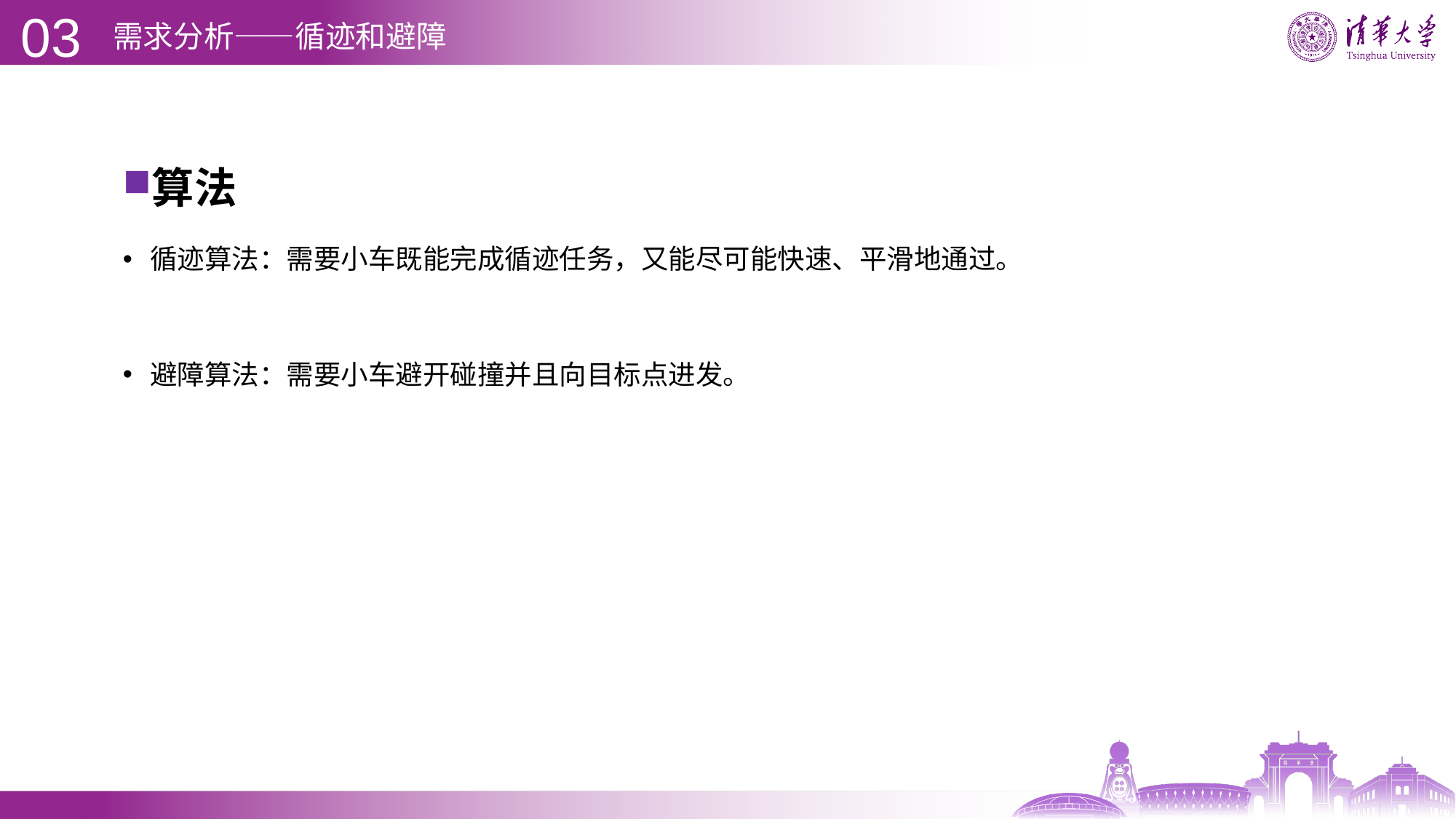

03
# 需求分析——循迹和避障
算法
循迹算法：需要小车既能完成循迹任务，又能尽可能快速、平滑地通过。

避障算法：需要小车避开碰撞并且向目标点进发。